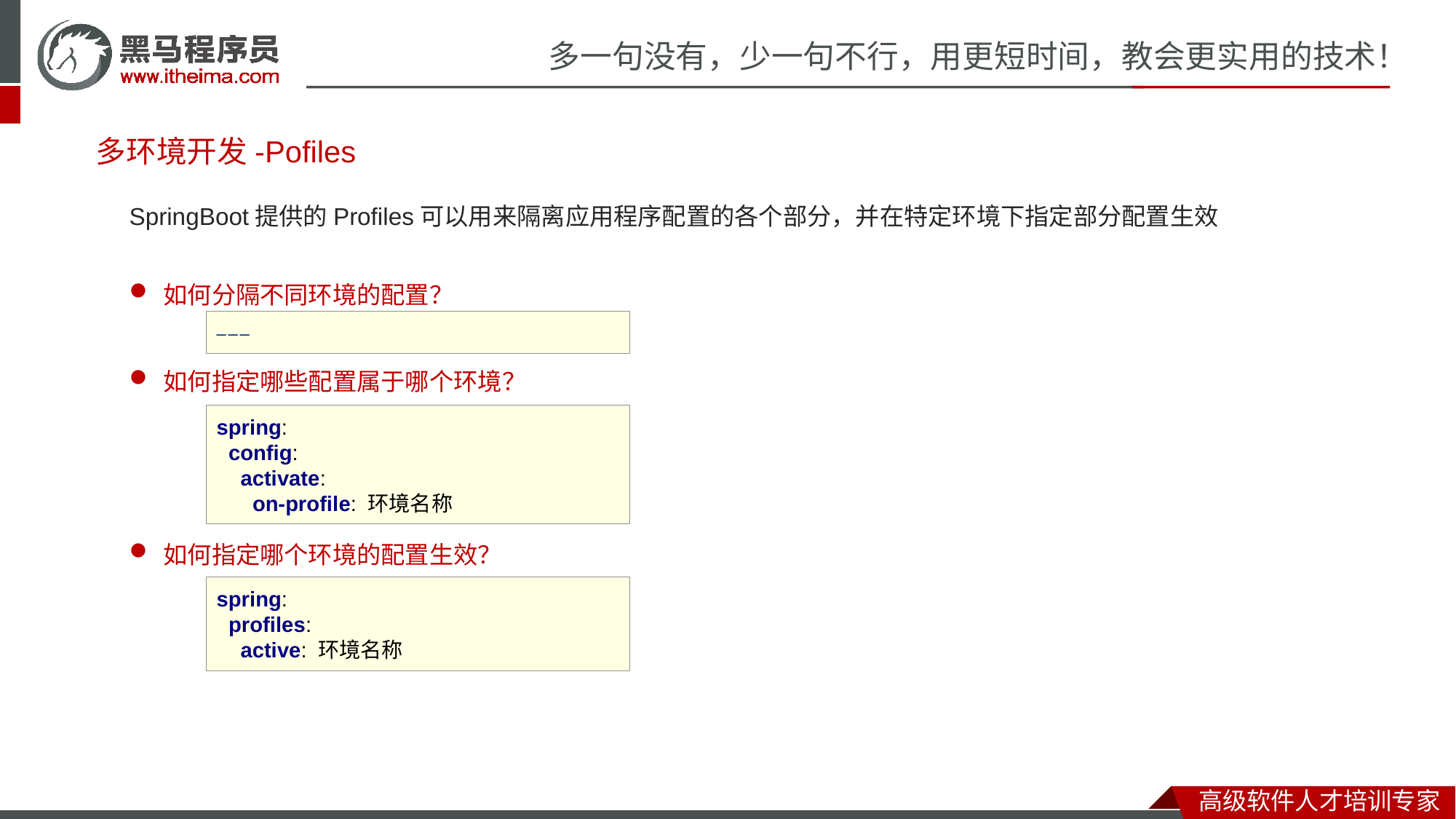

# 多环境开发-Pofiles
SpringBoot提供的Profiles可以用来隔离应用程序配置的各个部分，并在特定环境下指定部分配置生效
如何分隔不同环境的配置？

如何指定哪些配置属于哪个环境？

如何指定哪个环境的配置生效？
---
spring:
  config:
    activate:
      on-profile: 环境名称

spring:
  profiles:
    active: 环境名称